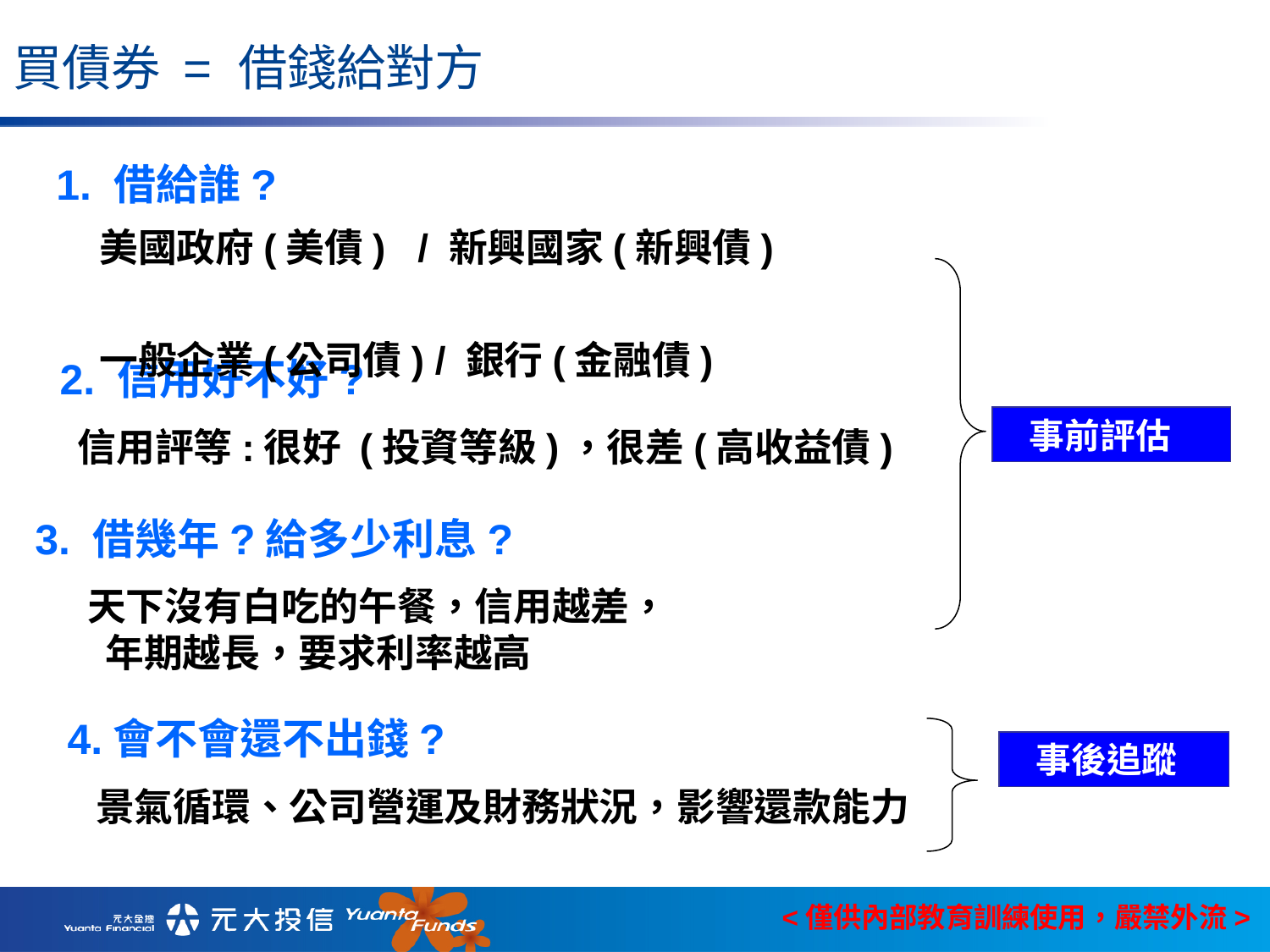

買債券 = 借錢給對方
1. 借給誰?
美國政府(美債)   / 新興國家(新興債)
一般企業(公司債) / 銀行(金融債)

2. 信用好不好?
  事前評估
信用評等:很好 (投資等級)，很差(高收益債)
3. 借幾年?給多少利息?
天下沒有白吃的午餐，信用越差，                                                                 年期越長，要求利率越高
4.會不會還不出錢?

  事後追蹤
 景氣循環、公司營運及財務狀況，影響還款能力